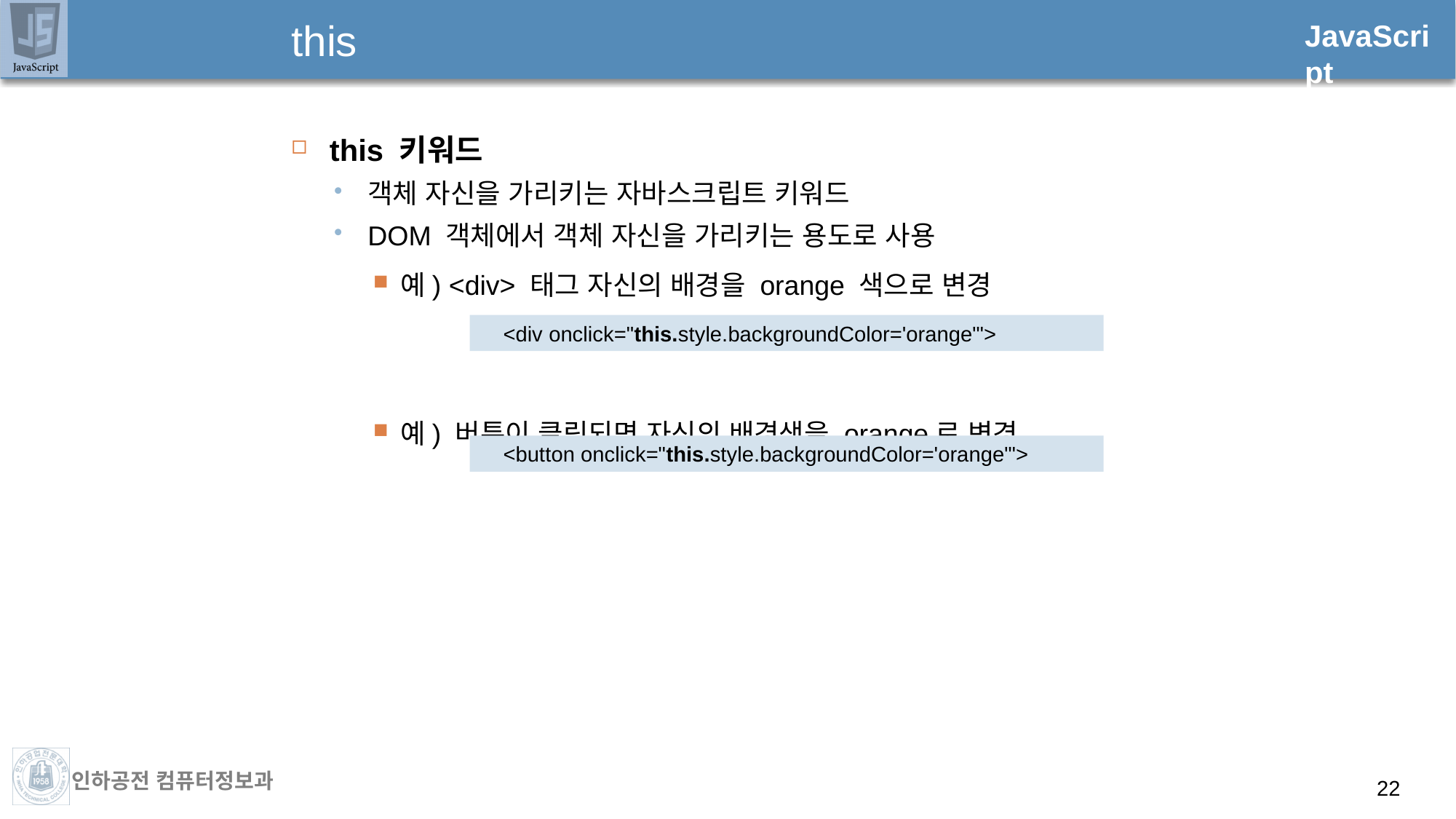

# this
this 키워드
객체 자신을 가리키는 자바스크립트 키워드
DOM 객체에서 객체 자신을 가리키는 용도로 사용
예) <div> 태그 자신의 배경을 orange 색으로 변경

예) 버튼이 클릭되면 자신의 배경색을 orange로 변경

<div onclick="this.style.backgroundColor='orange'">
<button onclick="this.style.backgroundColor='orange'">